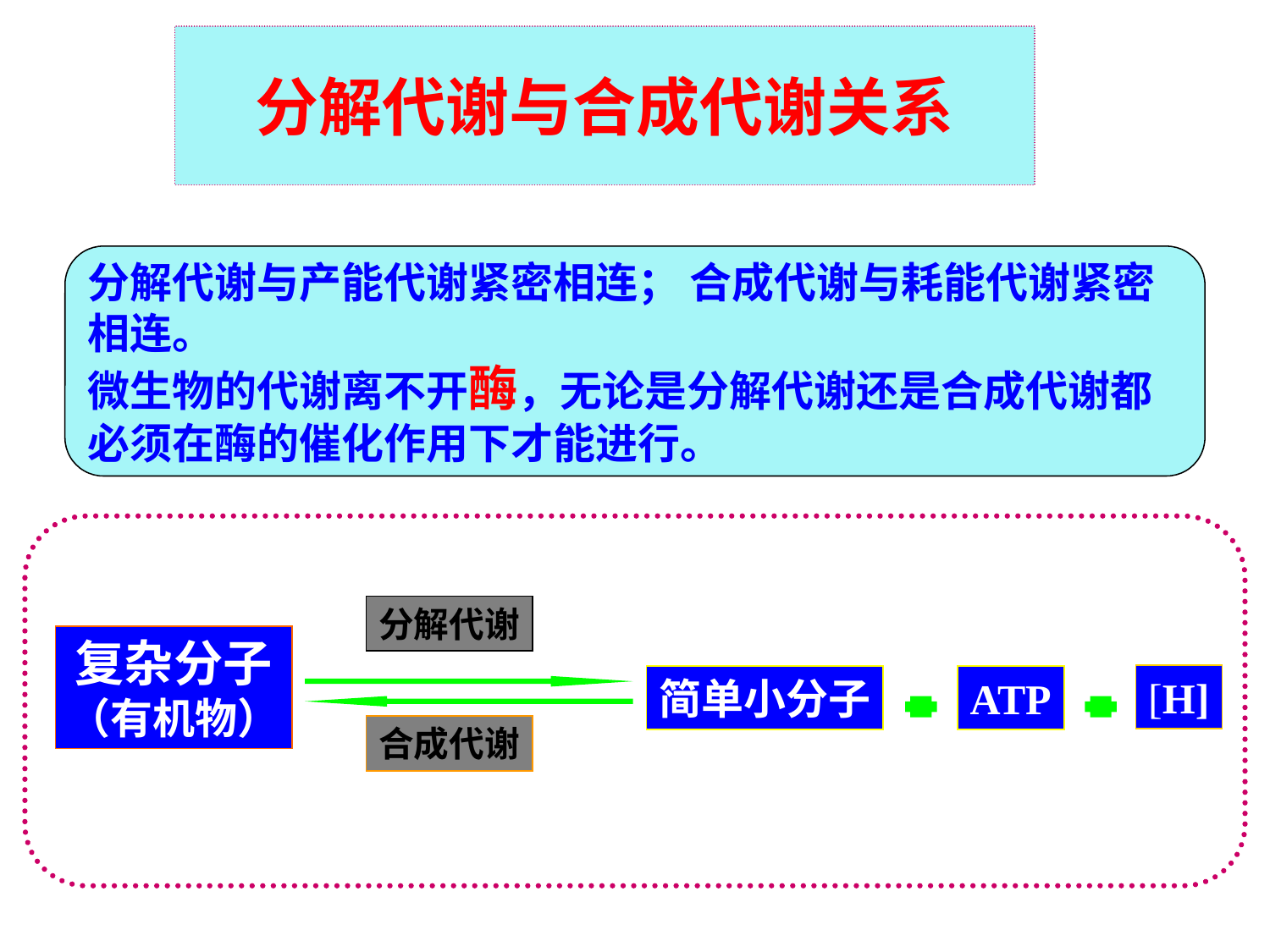

分解代谢与合成代谢关系

分解代谢与产能代谢紧密相连； 合成代谢与耗能代谢紧密相连。
微生物的代谢离不开酶，无论是分解代谢还是合成代谢都必须在酶的催化作用下才能进行。

分解代谢
复杂分子
（有机物）
[H]
简单小分子
ATP

合成代谢